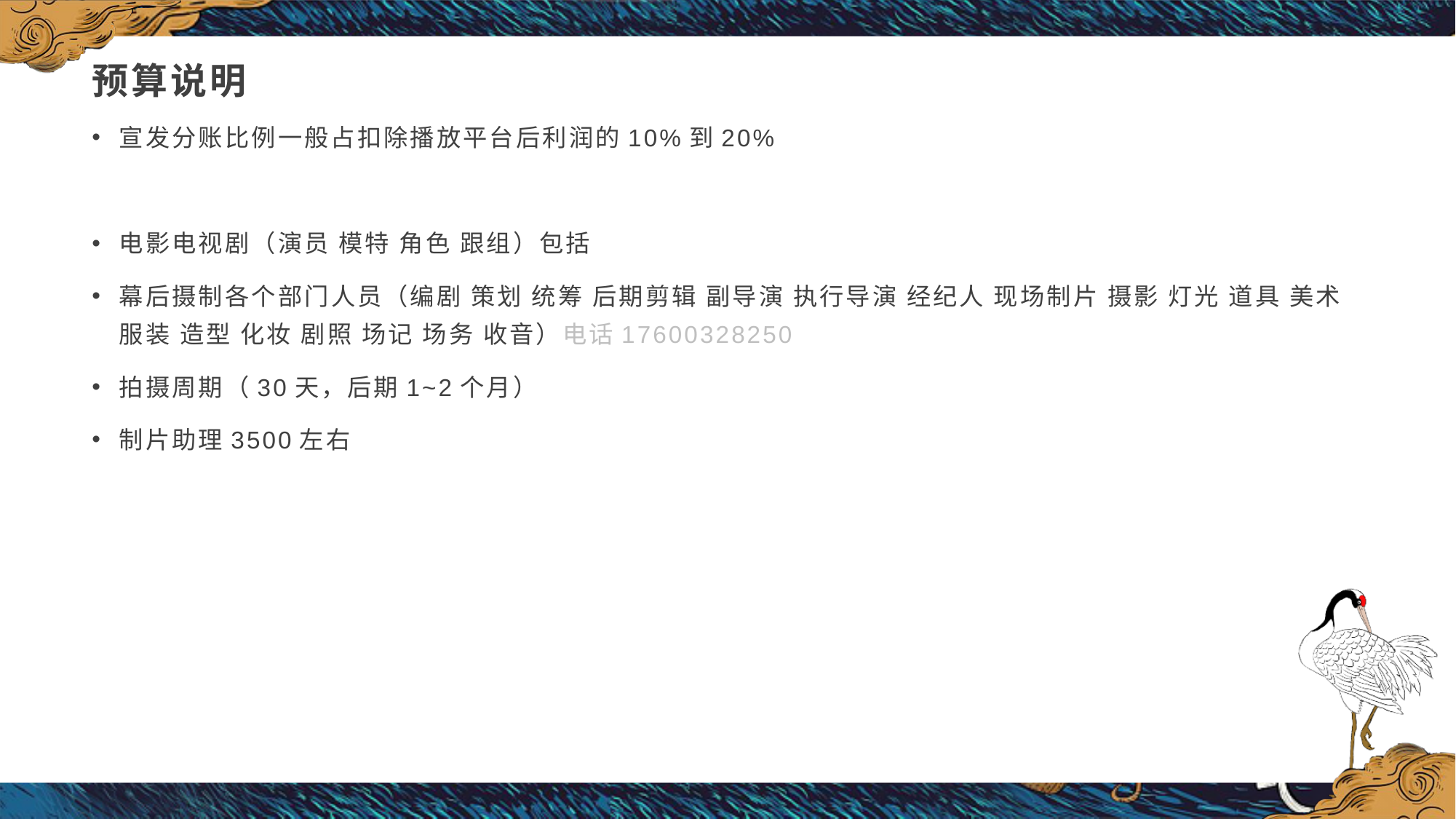

# 预算说明
宣发分账比例一般占扣除播放平台后利润的10%到20%

电影电视剧（演员 模特 角色 跟组）包括
幕后摄制各个部门人员（编剧 策划 统筹 后期剪辑 副导演 执行导演 经纪人 现场制片 摄影 灯光 道具 美术 服装 造型 化妆 剧照 场记 场务 收音）电话17600328250
拍摄周期（30天，后期1~2个月）
制片助理3500左右